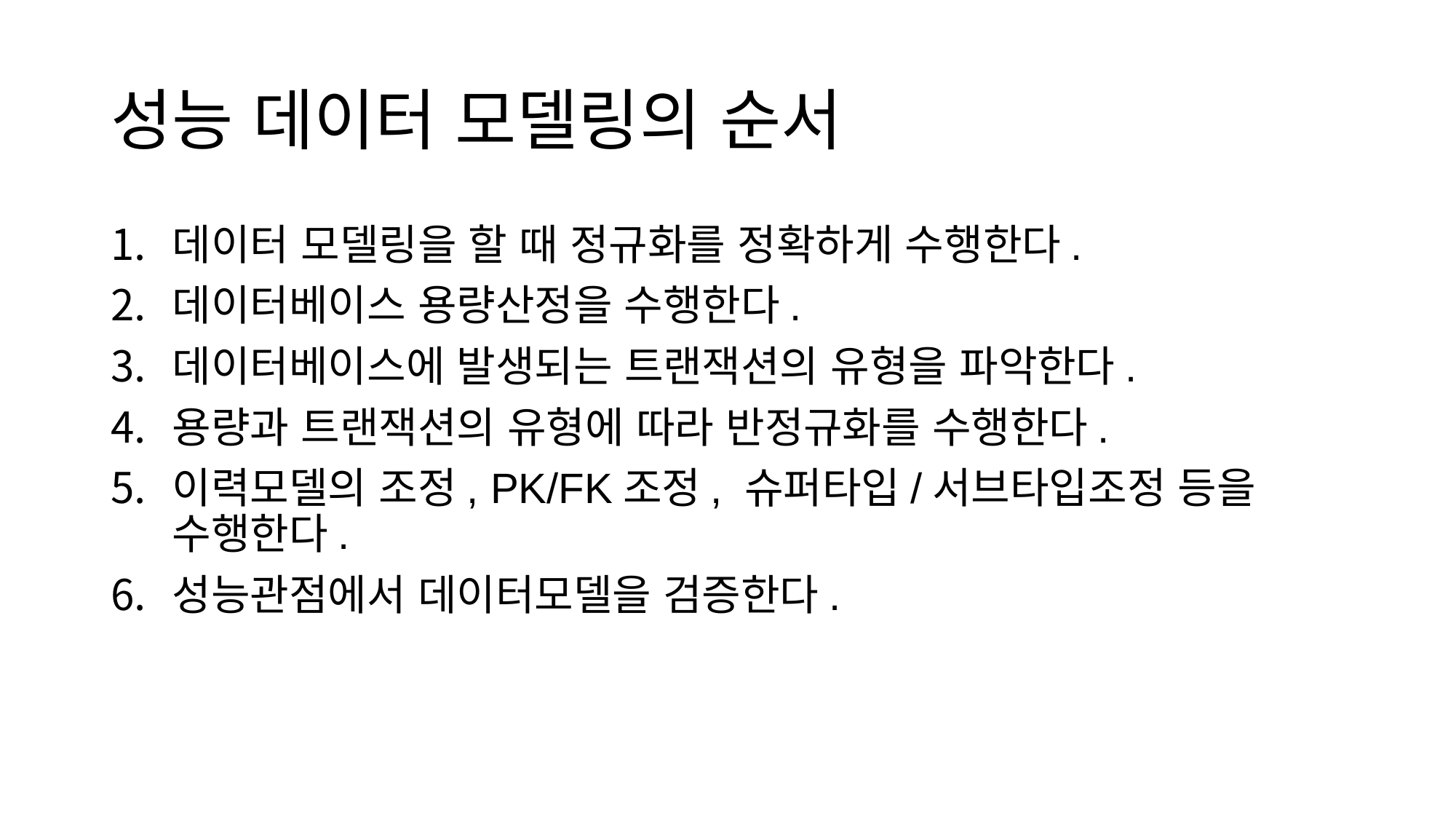

# 성능 데이터 모델링의 순서
데이터 모델링을 할 때 정규화를 정확하게 수행한다.
데이터베이스 용량산정을 수행한다.
데이터베이스에 발생되는 트랜잭션의 유형을 파악한다.
용량과 트랜잭션의 유형에 따라 반정규화를 수행한다.
이력모델의 조정, PK/FK조정, 슈퍼타입/서브타입조정 등을 수행한다.
성능관점에서 데이터모델을 검증한다.